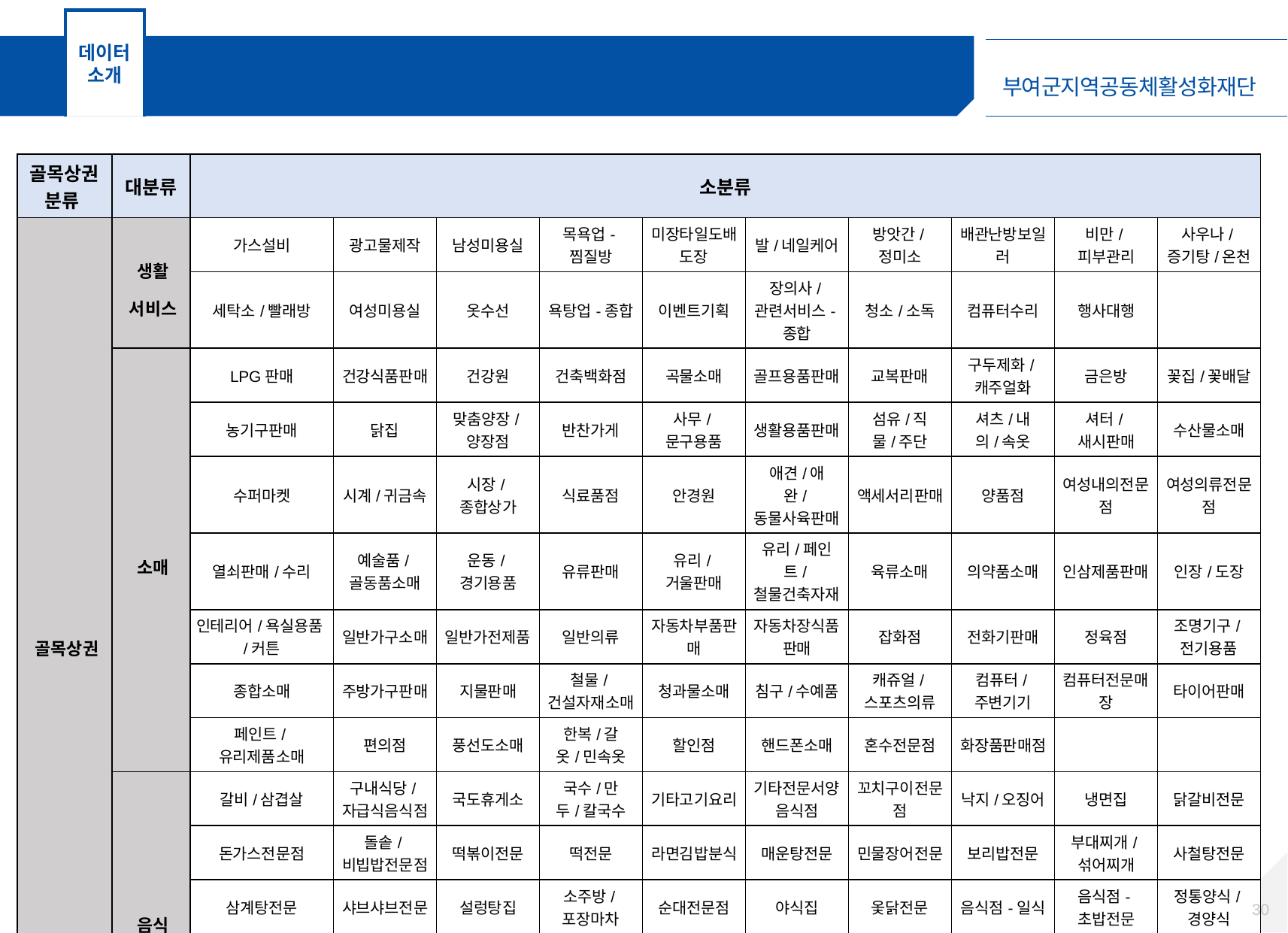

데이터 소개
굿뜨래페이 가맹점 분류 현황
| 골목상권 분류 | 대분류 | 소분류 |  |  |  |  |  |  |  |  |  |
| --- | --- | --- | --- | --- | --- | --- | --- | --- | --- | --- | --- |
| 골목상권 | 생활 서비스 | 가스설비 | 광고물제작 | 남성미용실 | 목욕업-찜질방 | 미장타일도배도장 | 발/네일케어 | 방앗간/정미소 | 배관난방보일러 | 비만/피부관리 | 사우나/증기탕/온천 |
|  |  | 세탁소/빨래방 | 여성미용실 | 옷수선 | 욕탕업-종합 | 이벤트기획 | 장의사/관련서비스-종합 | 청소/소독 | 컴퓨터수리 | 행사대행 |  |
|  | 소매 | LPG판매 | 건강식품판매 | 건강원 | 건축백화점 | 곡물소매 | 골프용품판매 | 교복판매 | 구두제화/캐주얼화 | 금은방 | 꽃집/꽃배달 |
|  |  | 농기구판매 | 닭집 | 맞춤양장/양장점 | 반찬가게 | 사무/문구용품 | 생활용품판매 | 섬유/직물/주단 | 셔츠/내의/속옷 | 셔터/새시판매 | 수산물소매 |
|  |  | 수퍼마켓 | 시계/귀금속 | 시장/종합상가 | 식료품점 | 안경원 | 애견/애완/동물사육판매 | 액세서리판매 | 양품점 | 여성내의전문점 | 여성의류전문점 |
|  |  | 열쇠판매/수리 | 예술품/골동품소매 | 운동/경기용품 | 유류판매 | 유리/거울판매 | 유리/페인트/철물건축자재 | 육류소매 | 의약품소매 | 인삼제품판매 | 인장/도장 |
|  |  | 인테리어/욕실용품/커튼 | 일반가구소매 | 일반가전제품 | 일반의류 | 자동차부품판매 | 자동차장식품판매 | 잡화점 | 전화기판매 | 정육점 | 조명기구/전기용품 |
|  |  | 종합소매 | 주방가구판매 | 지물판매 | 철물/건설자재소매 | 청과물소매 | 침구/수예품 | 캐쥬얼/스포츠의류 | 컴퓨터/주변기기 | 컴퓨터전문매장 | 타이어판매 |
|  |  | 페인트/유리제품소매 | 편의점 | 풍선도소매 | 한복/갈옷/민속옷 | 할인점 | 핸드폰소매 | 혼수전문점 | 화장품판매점 |  |  |
|  | 음식 | 갈비/삼겹살 | 구내식당/자급식음식점 | 국도휴게소 | 국수/만두/칼국수 | 기타고기요리 | 기타전문서양음식점 | 꼬치구이전문점 | 낙지/오징어 | 냉면집 | 닭갈비전문 |
|  |  | 돈가스전문점 | 돌솥/비빕밥전문점 | 떡볶이전문 | 떡전문 | 라면김밥분식 | 매운탕전문 | 민물장어전문 | 보리밥전문 | 부대찌개/섞어찌개 | 사철탕전문 |
|  |  | 삼계탕전문 | 샤브샤브전문 | 설렁탕집 | 소주방/포장마차 | 순대전문점 | 야식집 | 옻닭전문 | 음식점-일식 | 음식점-초밥전문 | 정통양식/경양식 |
|  |  | 제과점 | 족발/보쌈전문 | 종합부페 | 죽전문점 | 중국음식/중국집 | 추어탕전문 | 커피전문점/카페/다방 | 패스트푸드 | 피자전문 | 한식/백반/한정식 |
|  |  | 한식부페 | 해물찜/탕전문 | 해장국/감자탕 | 호프/맥주 | 황태전문 | 횟집 | 후라이드/양념치킨 |  |  |  |
30